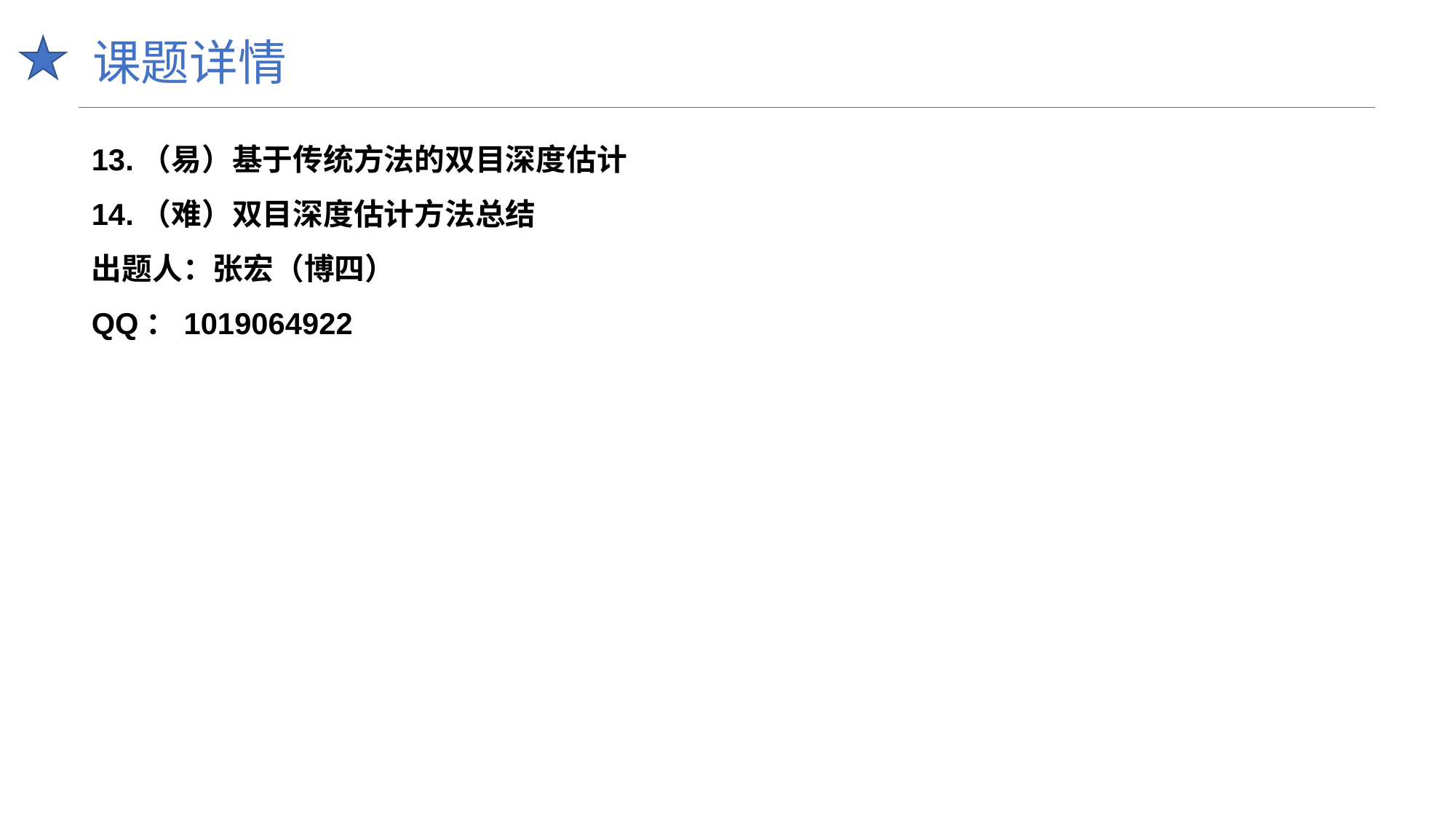

课题详情

13.（易）基于传统方法的双目深度估计
14.（难）双目深度估计方法总结
出题人：张宏（博四）
QQ：1019064922